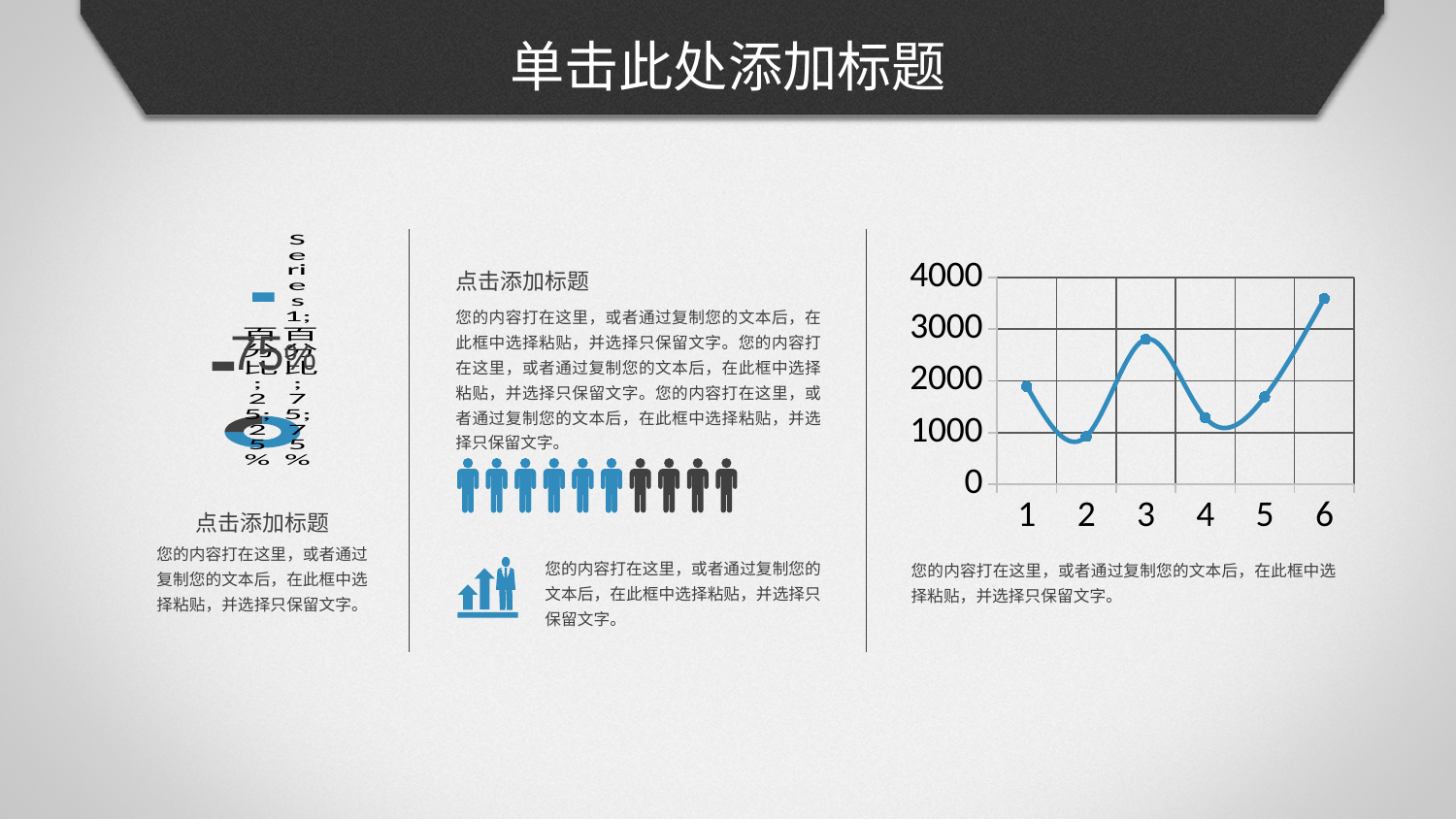

# 单击此处添加标题

### Chart

| Category | 百分比 |
|---|---|

### Chart

| Category | 系列 1 |
|---|---|
| 1 | 1895.0 |
| 2 | 926.0 |
| 3 | 2805.0 |
| 4 | 1290.0 |
| 5 | 1690.0 |
| 6 | 3590.0 |
点击添加标题
您的内容打在这里，或者通过复制您的文本后，在此框中选择粘贴，并选择只保留文字。您的内容打在这里，或者通过复制您的文本后，在此框中选择粘贴，并选择只保留文字。您的内容打在这里，或者通过复制您的文本后，在此框中选择粘贴，并选择只保留文字。
75%

点击添加标题
您的内容打在这里，或者通过复制您的文本后，在此框中选择粘贴，并选择只保留文字。
您的内容打在这里，或者通过复制您的文本后，在此框中选择粘贴，并选择只保留文字。
您的内容打在这里，或者通过复制您的文本后，在此框中选择粘贴，并选择只保留文字。